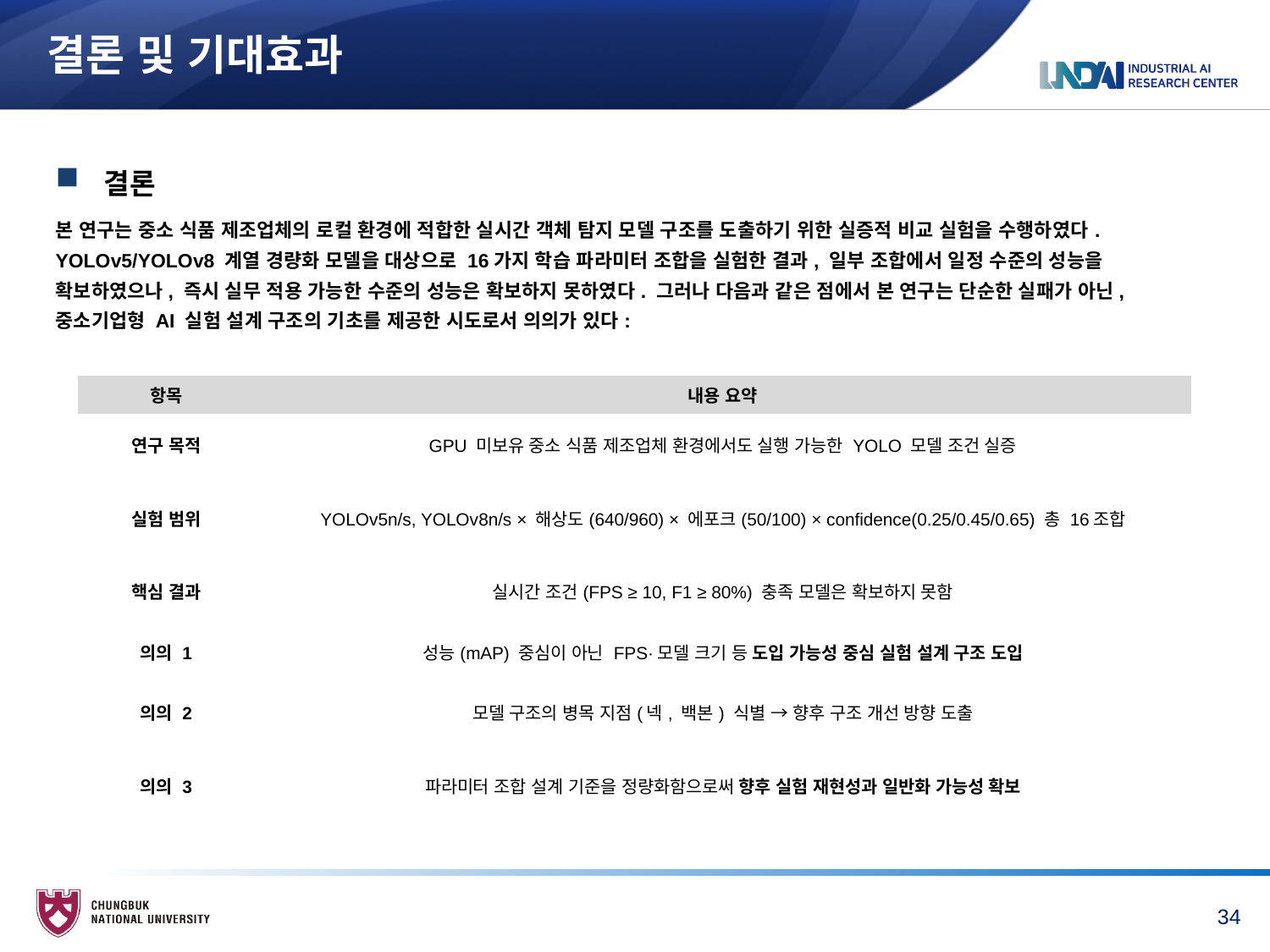

# 결론 및 기대효과
 결론
본 연구는 중소 식품 제조업체의 로컬 환경에 적합한 실시간 객체 탐지 모델 구조를 도출하기 위한 실증적 비교 실험을 수행하였다.
YOLOv5/YOLOv8 계열 경량화 모델을 대상으로 16가지 학습 파라미터 조합을 실험한 결과, 일부 조합에서 일정 수준의 성능을 확보하였으나, 즉시 실무 적용 가능한 수준의 성능은 확보하지 못하였다. 그러나 다음과 같은 점에서 본 연구는 단순한 실패가 아닌, 중소기업형 AI 실험 설계 구조의 기초를 제공한 시도로서 의의가 있다:

| 항목 | 내용 요약 |
| --- | --- |
| 연구 목적 | GPU 미보유 중소 식품 제조업체 환경에서도 실행 가능한 YOLO 모델 조건 실증 |
| 실험 범위 | YOLOv5n/s, YOLOv8n/s × 해상도(640/960) × 에포크(50/100) × confidence(0.25/0.45/0.65) 총 16조합 |
| 핵심 결과 | 실시간 조건(FPS ≥ 10, F1 ≥ 80%) 충족 모델은 확보하지 못함 |
| 의의 1 | 성능(mAP) 중심이 아닌 FPS·모델 크기 등 도입 가능성 중심 실험 설계 구조 도입 |
| 의의 2 | 모델 구조의 병목 지점(넥, 백본) 식별 → 향후 구조 개선 방향 도출 |
| 의의 3 | 파라미터 조합 설계 기준을 정량화함으로써 향후 실험 재현성과 일반화 가능성 확보 |